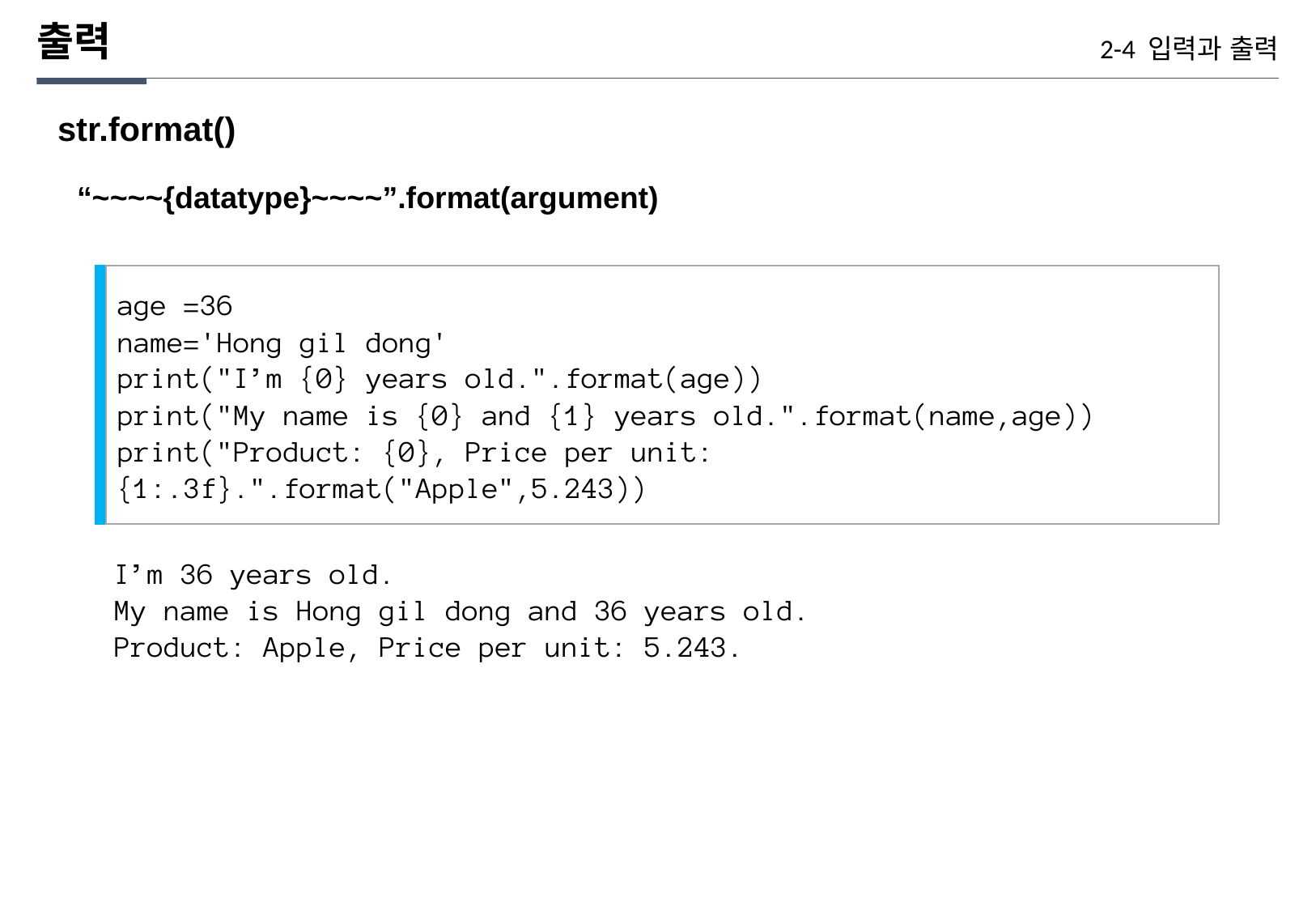

출력
2-4 입력과 출력
str.format()
“~~~~{datatype}~~~~”.format(argument)

age =36
name='Hong gil dong'
print("I’m {0} years old.".format(age))
print("My name is {0} and {1} years old.".format(name,age))
print("Product: {0}, Price per unit: {1:.3f}.".format("Apple",5.243))
I’m 36 years old.
My name is Hong gil dong and 36 years old.
Product: Apple, Price per unit: 5.243.